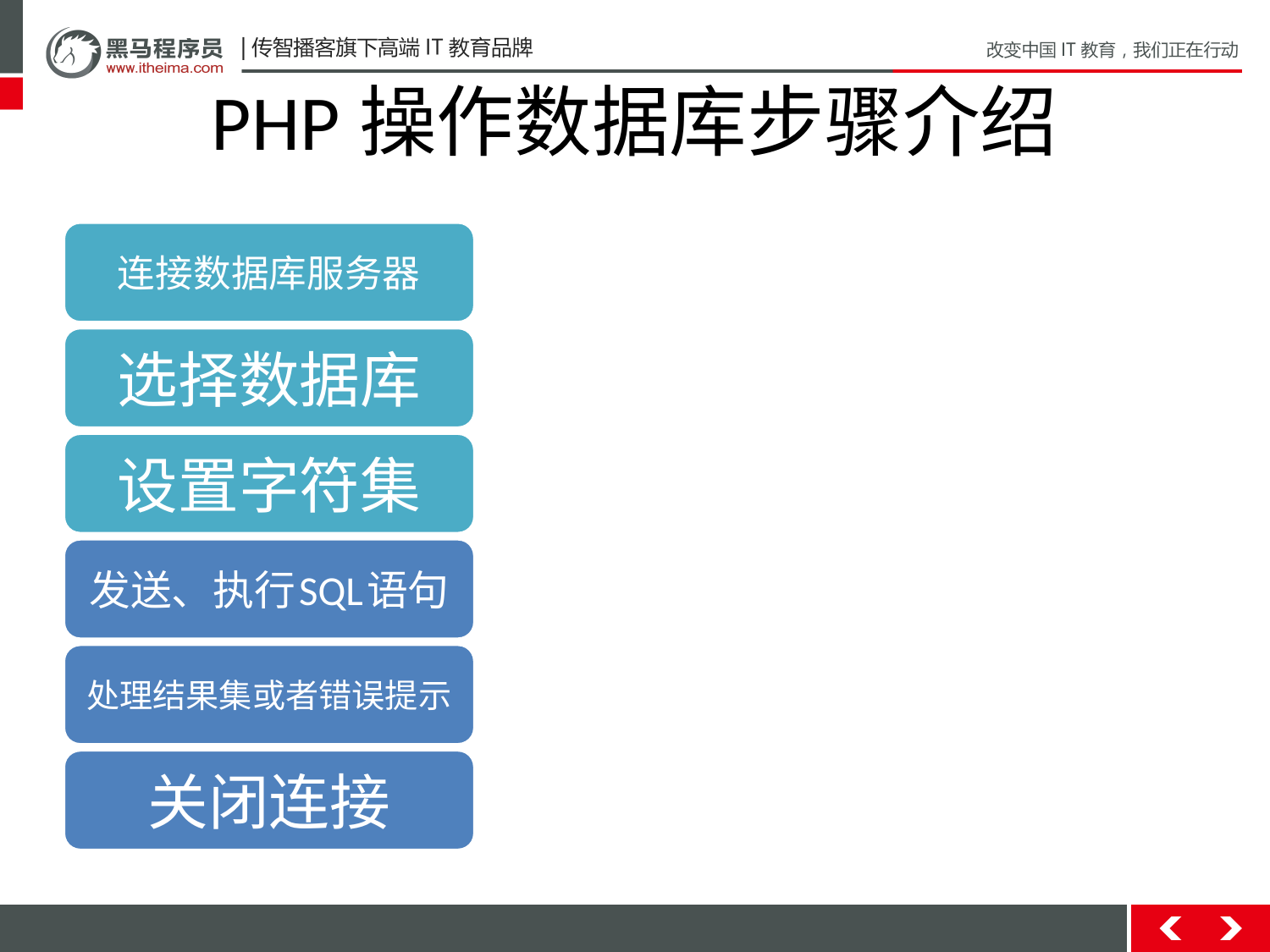

# PHP操作数据库步骤介绍
连接数据库服务器
选择数据库
设置字符集
发送、执行SQL语句
处理结果集或者错误提示
关闭连接